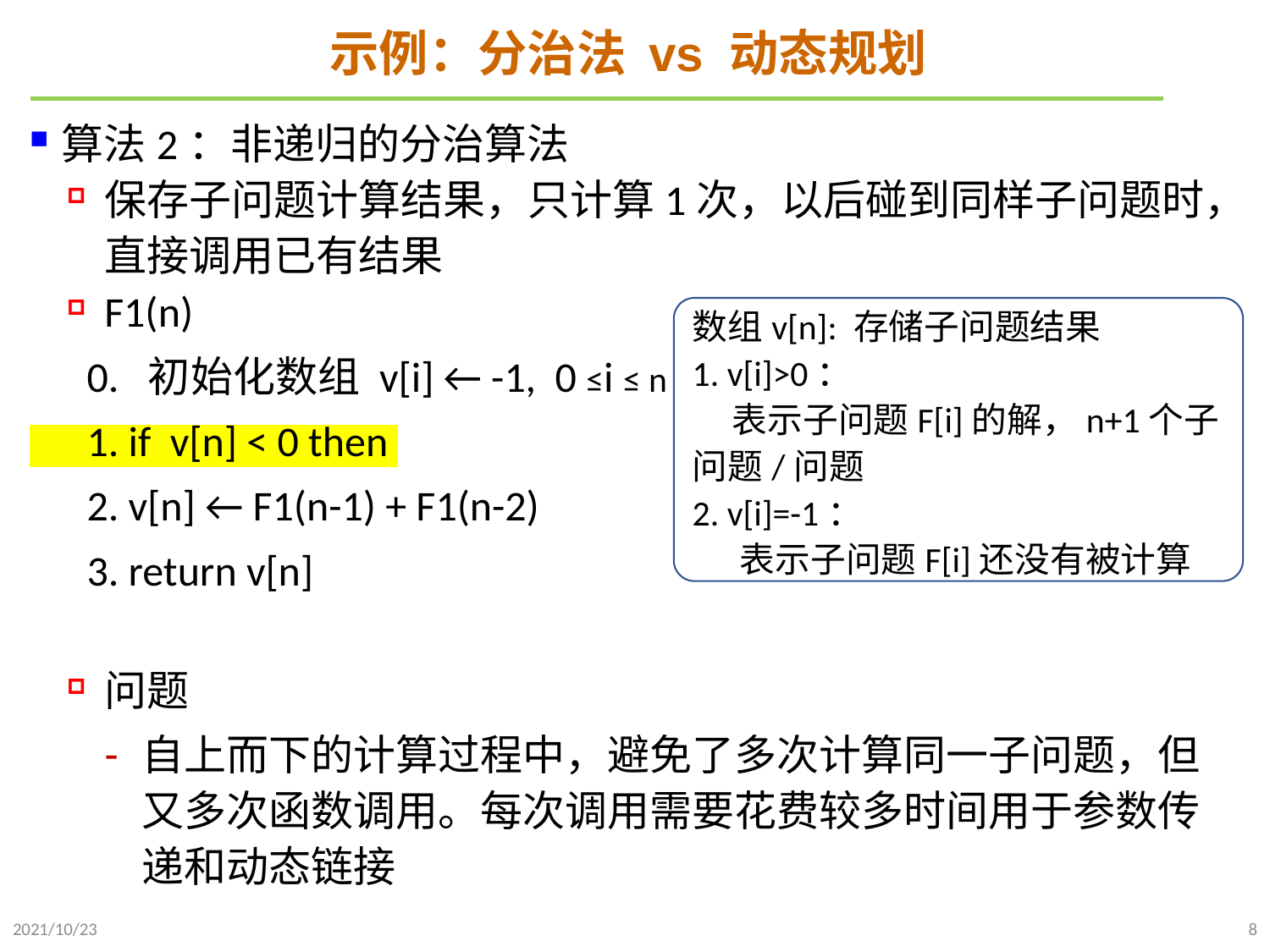

# 示例：分治法 vs 动态规划
算法2：非递归的分治算法
保存子问题计算结果，只计算1次，以后碰到同样子问题时，直接调用已有结果
F1(n)
      0.  初始化数组 v[i] ← -1,  0 ≤i ≤ n
      1. if  v[n] < 0 then
      2. v[n] ← F1(n-1) + F1(n-2)
      3. return v[n]

问题
自上而下的计算过程中，避免了多次计算同一子问题，但又多次函数调用。每次调用需要花费较多时间用于参数传递和动态链接

数组v[n]: 存储子问题结果
1. v[i]>0：
    表示子问题F[i]的解，n+1个子问题/问题
2. v[i]=-1：
     表示子问题F[i]还没有被计算

2021/10/23
8